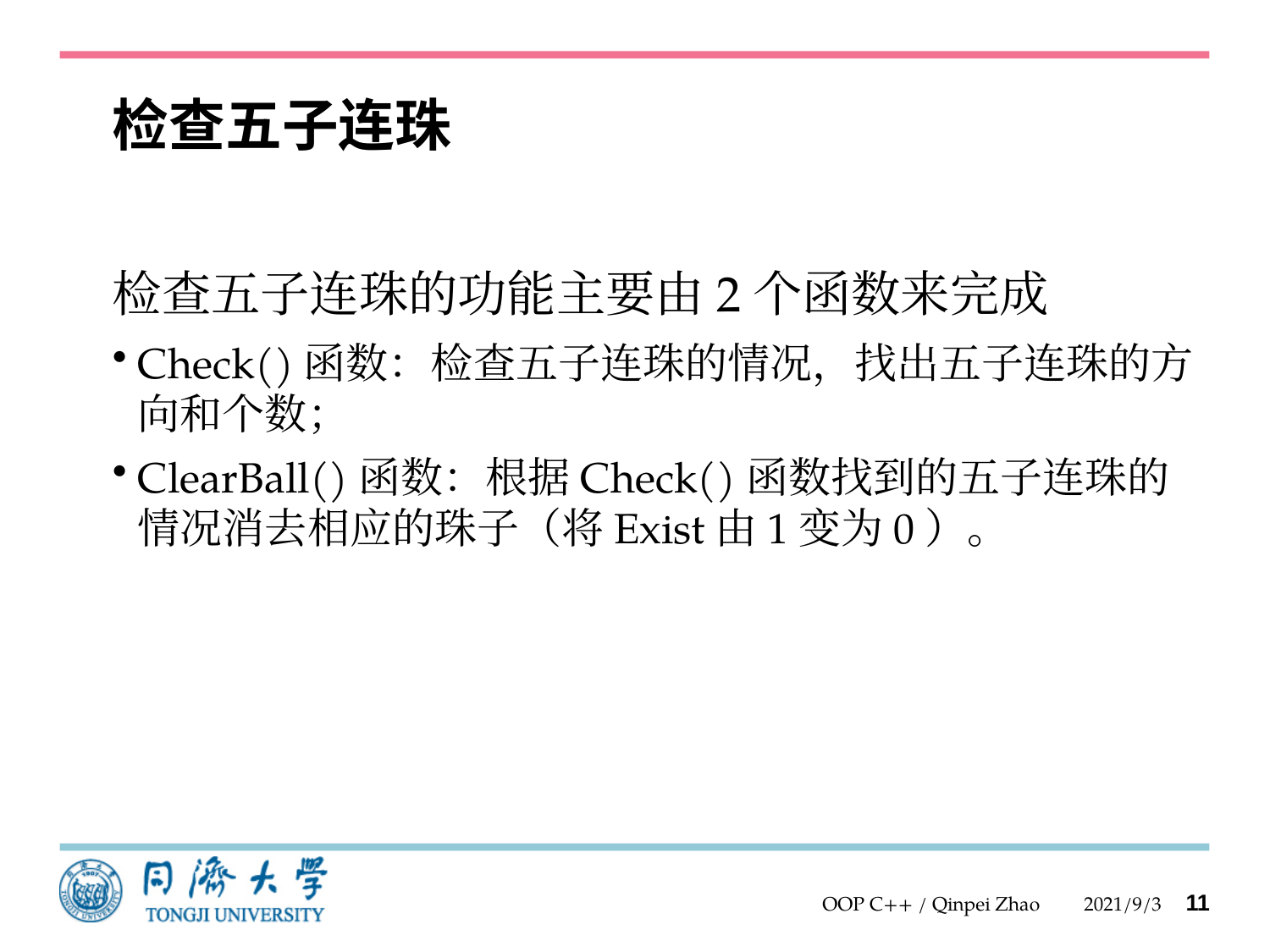

# 检查五子连珠
检查五子连珠的功能主要由2个函数来完成
Check()函数：检查五子连珠的情况，找出五子连珠的方向和个数；
ClearBall()函数：根据Check()函数找到的五子连珠的情况消去相应的珠子（将Exist由1变为0）。

OOP C++ / Qinpei Zhao
2021/9/3
11